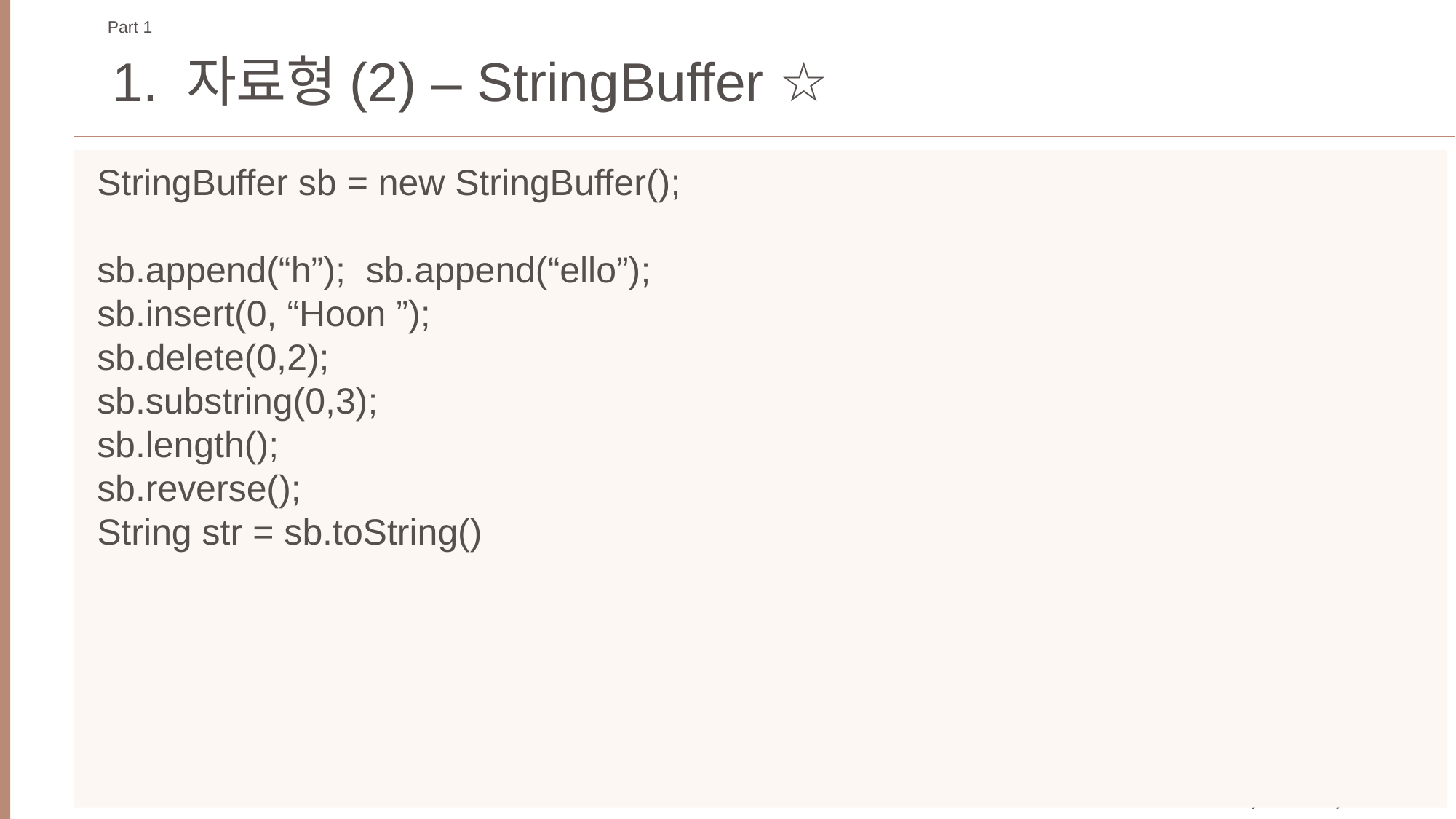

Part 1
1. 자료형(2) – StringBuffer ☆

StringBuffer sb = new StringBuffer();

sb.append(“h”);  sb.append(“ello”);
sb.insert(0, “Hoon ”);
sb.delete(0,2);
sb.substring(0,3);
sb.length();
sb.reverse();
String str = sb.toString()